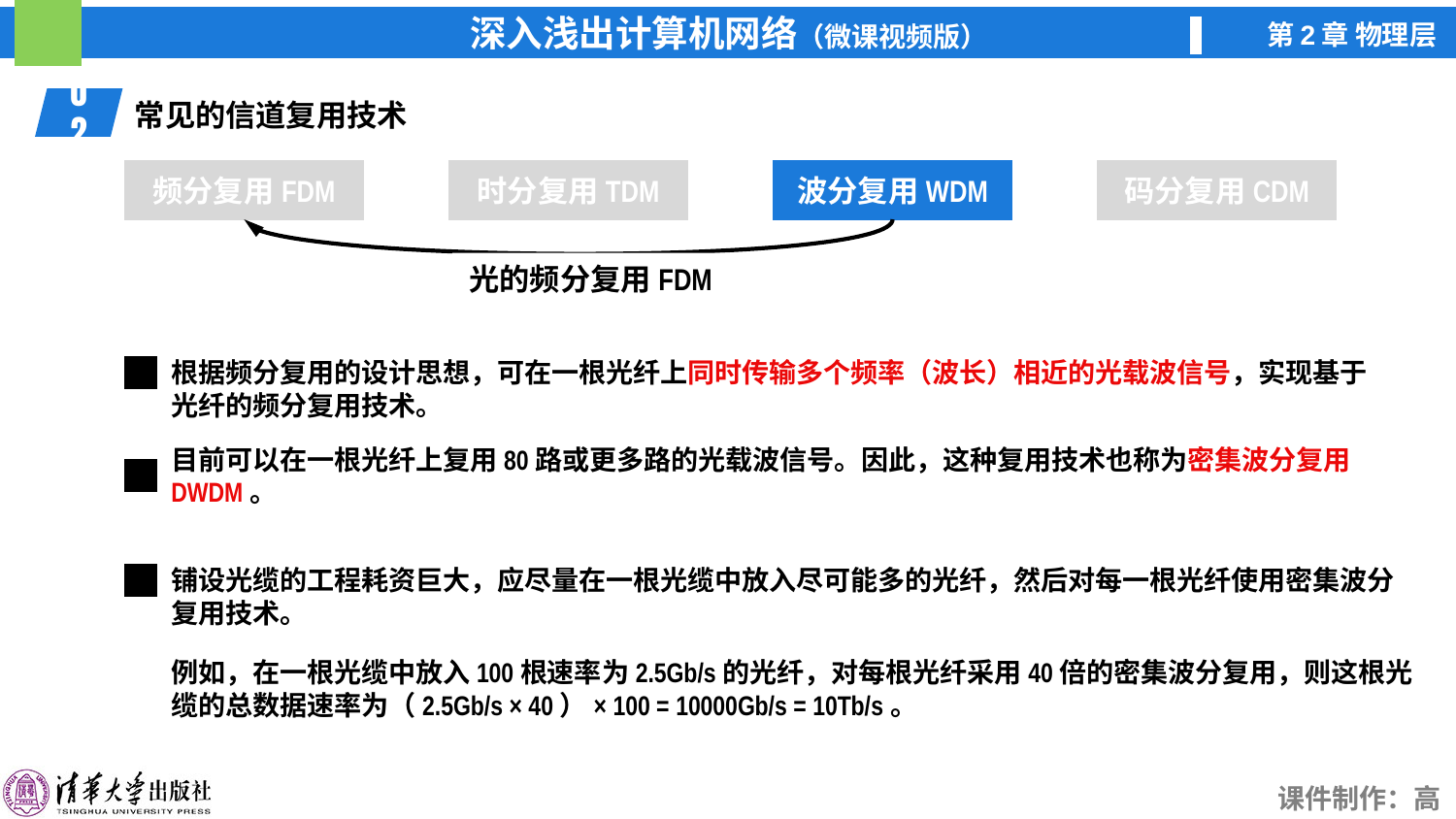

02
常见的信道复用技术
频分复用FDM
时分复用TDM
波分复用WDM
波分复用WDM
码分复用CDM
光的频分复用FDM
根据频分复用的设计思想，可在一根光纤上同时传输多个频率（波长）相近的光载波信号，实现基于光纤的频分复用技术。

目前可以在一根光纤上复用80路或更多路的光载波信号。因此，这种复用技术也称为密集波分复用DWDM。

铺设光缆的工程耗资巨大，应尽量在一根光缆中放入尽可能多的光纤，然后对每一根光纤使用密集波分
复用技术。

例如，在一根光缆中放入100根速率为2.5Gb/s的光纤，对每根光纤采用40倍的密集波分复用，则这根光缆的总数据速率为（2.5Gb/s × 40）× 100 = 10000Gb/s = 10Tb/s。